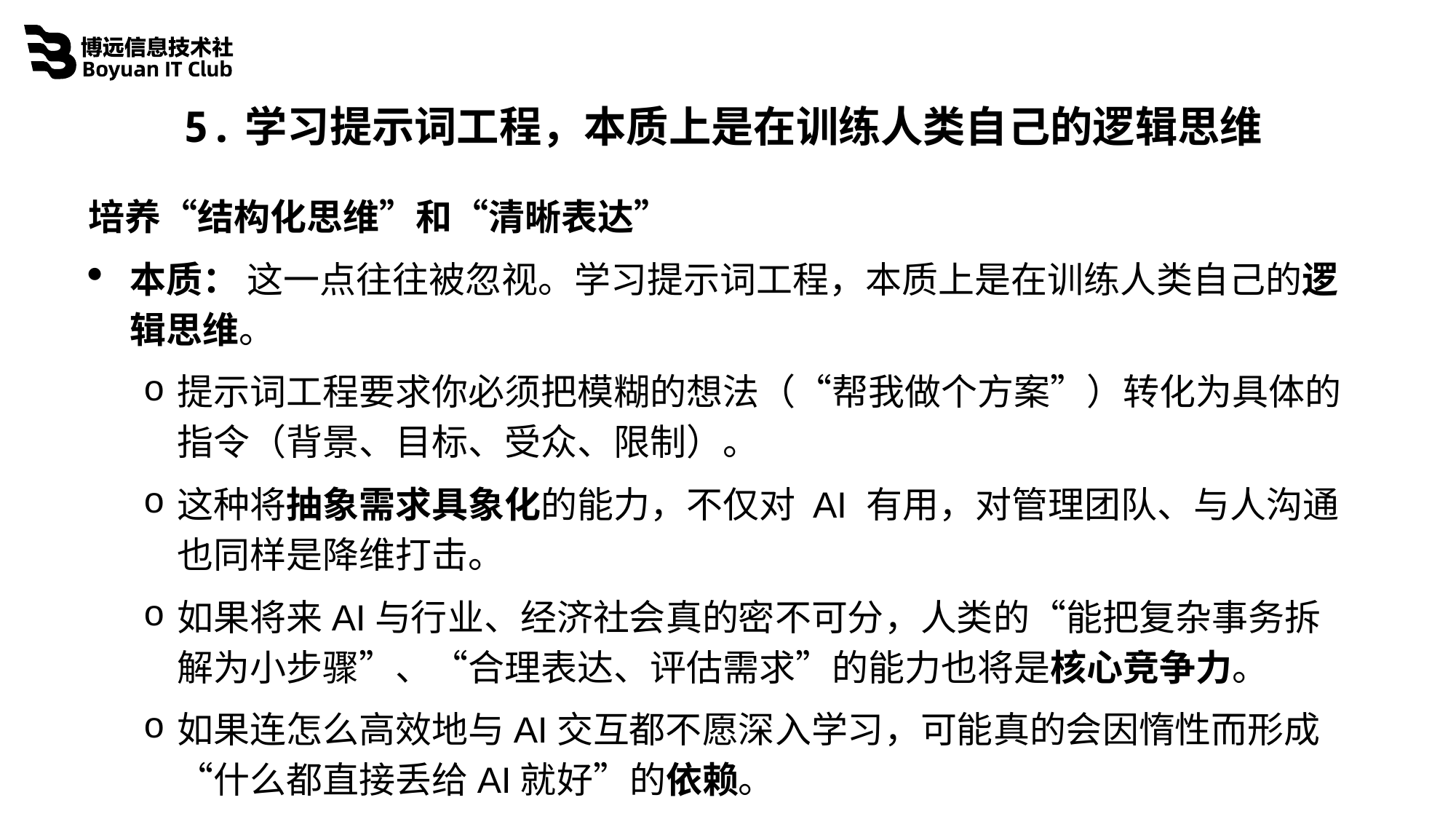

5.学习提示词工程，本质上是在训练人类自己的逻辑思维
培养“结构化思维”和“清晰表达”
本质： 这一点往往被忽视。学习提示词工程，本质上是在训练人类自己的逻辑思维。
提示词工程要求你必须把模糊的想法（“帮我做个方案”）转化为具体的指令（背景、目标、受众、限制）。
这种将抽象需求具象化的能力，不仅对 AI 有用，对管理团队、与人沟通也同样是降维打击。
如果将来AI与行业、经济社会真的密不可分，人类的“能把复杂事务拆解为小步骤”、“合理表达、评估需求”的能力也将是核心竞争力。
如果连怎么高效地与AI交互都不愿深入学习，可能真的会因惰性而形成“什么都直接丢给AI就好”的依赖。